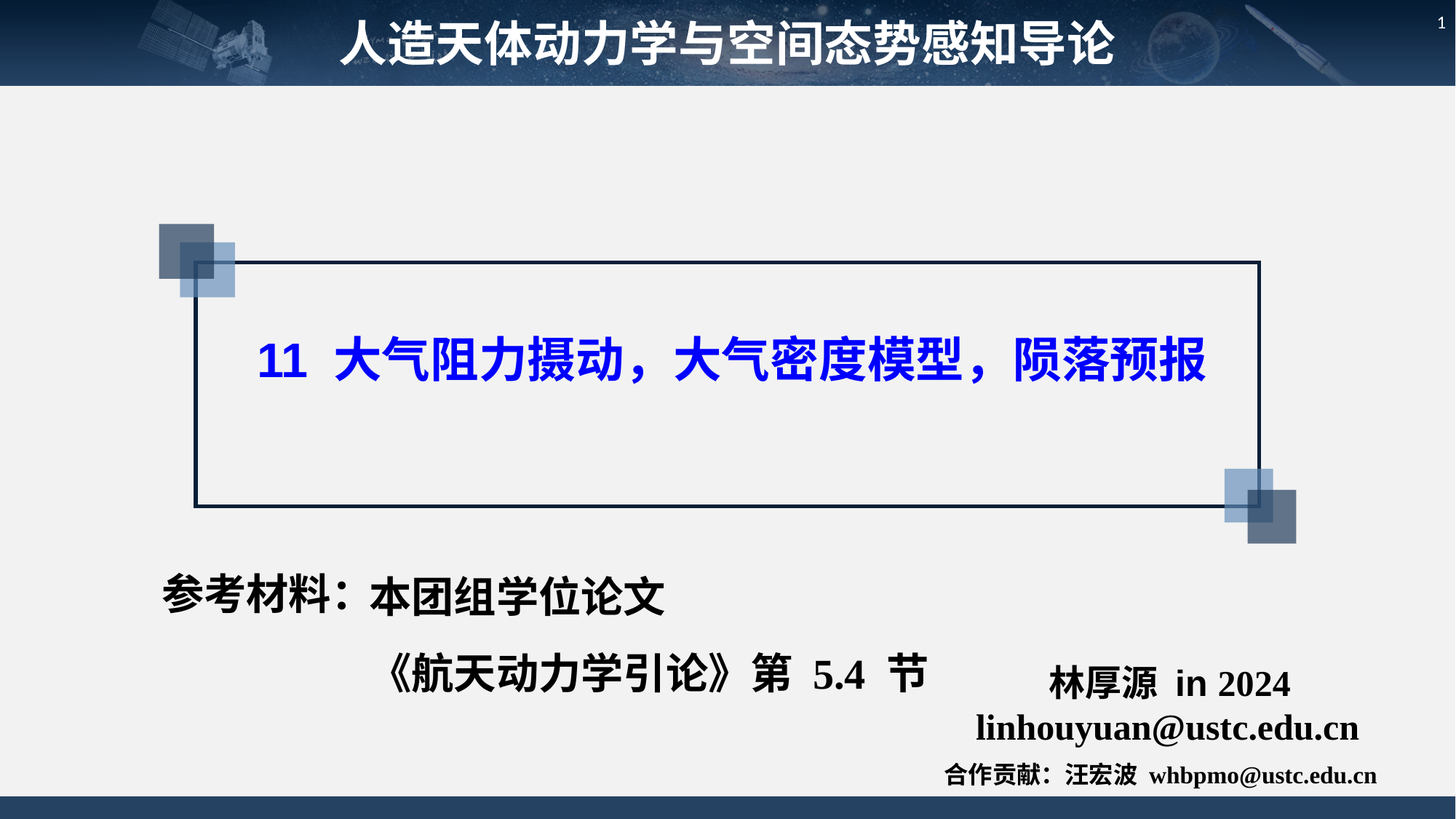

人造天体动力学与空间态势感知导论
1

11 大气阻力摄动，大气密度模型，陨落预报

参考材料：
本团组学位论文
《航天动力学引论》第 5.4 节
林厚源 in 2024
linhouyuan@ustc.edu.cn
合作贡献：汪宏波 whbpmo@ustc.edu.cn